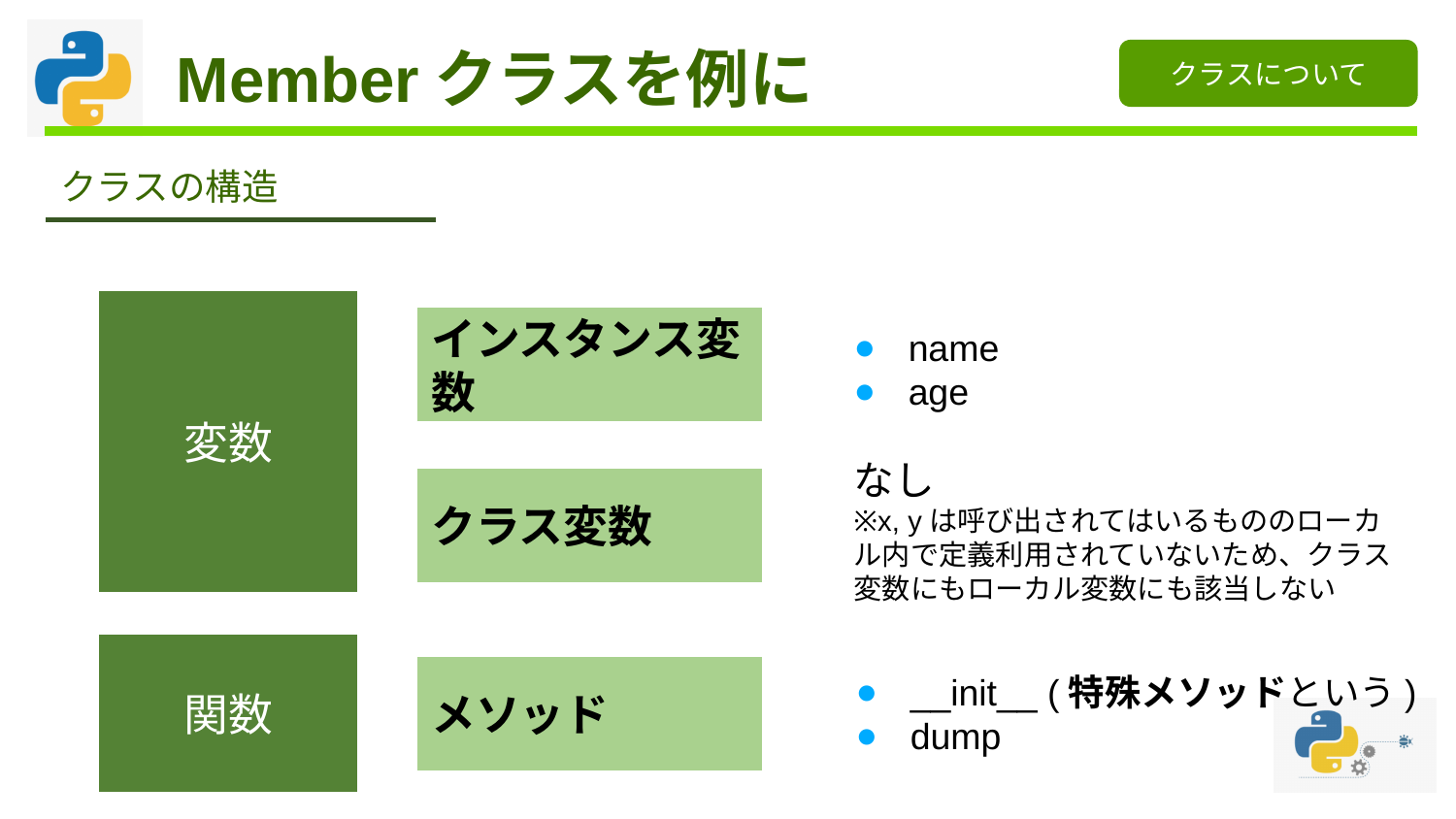

# Memberクラスを例に
クラスについて
クラスの構造
変数
インスタンス変数
name
age
なし
※x, yは呼び出されてはいるもののローカル内で定義利用されていないため、クラス変数にもローカル変数にも該当しない
クラス変数
関数
__init__ (特殊メソッドという)
dump
メソッド